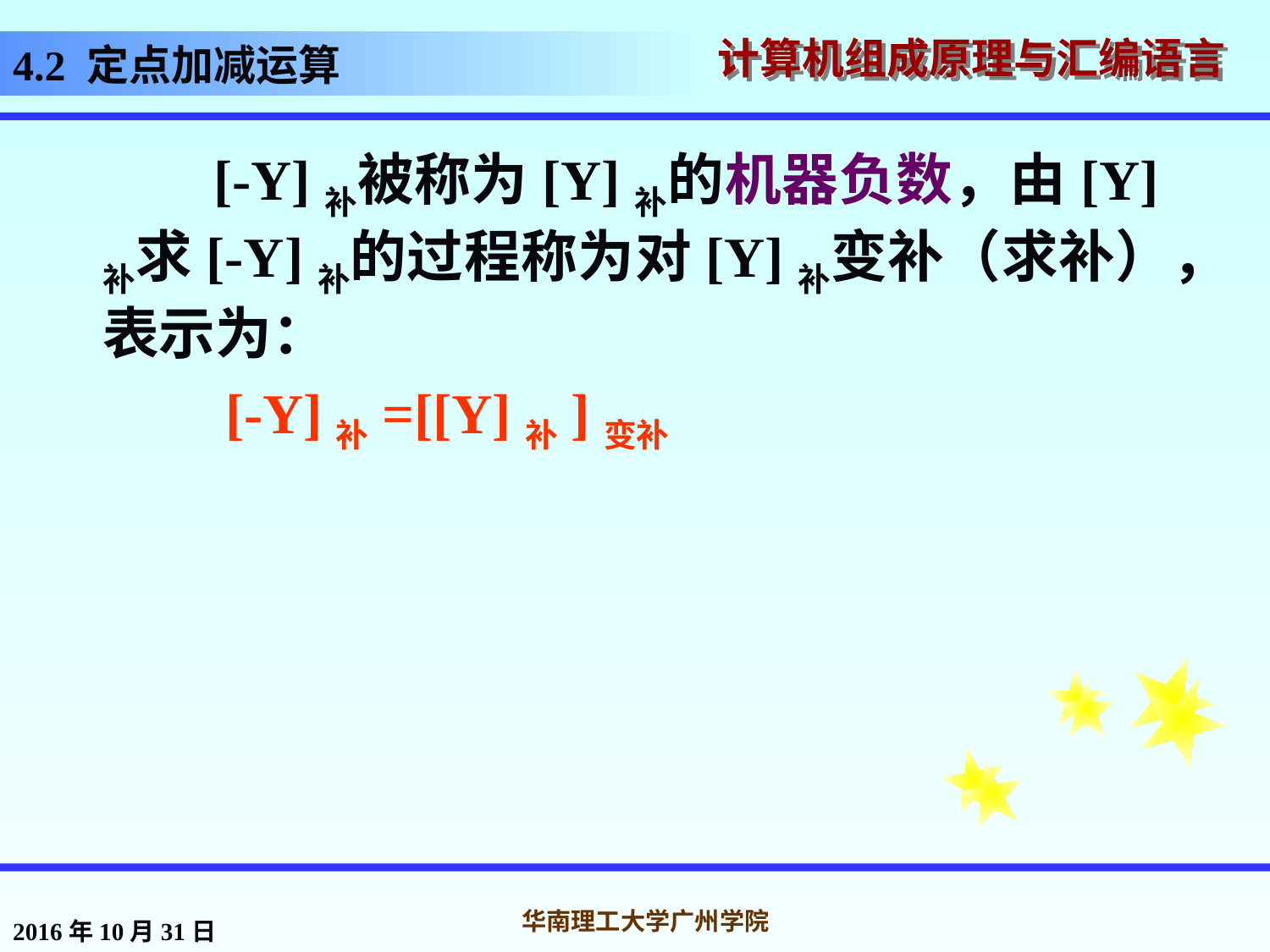

4.2 定点加减运算
                  [-Y]补被称为[Y]补的机器负数，由[Y]补求[-Y]补的过程称为对[Y]补变补（求补），表示为：
            [-Y]补=[[Y]补]变补
2016年10月31日
华南理工大学广州学院